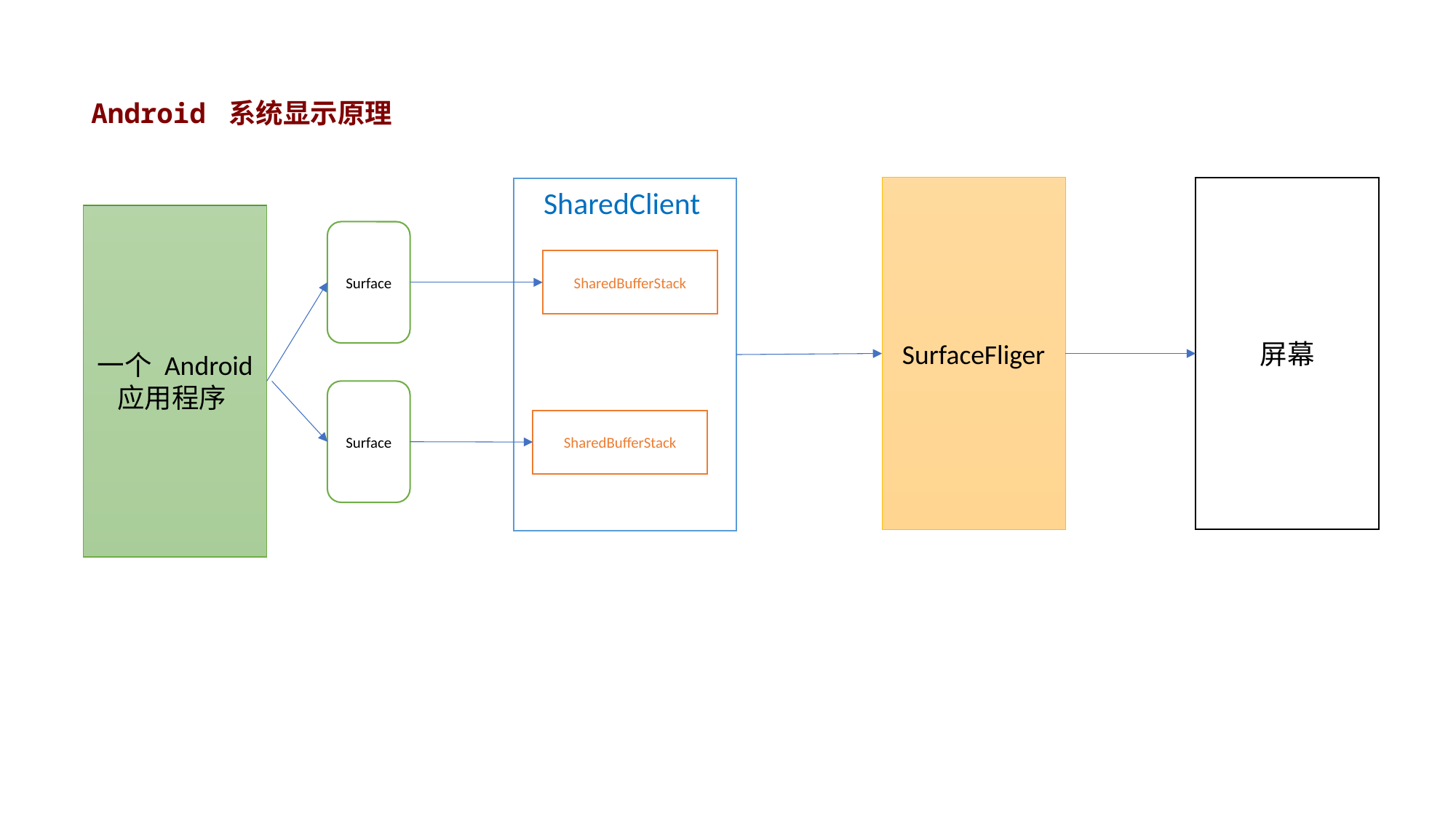

Android 系统显示原理
SurfaceFliger
屏幕
SharedClient
一个 Android 应用程序
Surface
SharedBufferStack
Surface
SharedBufferStack